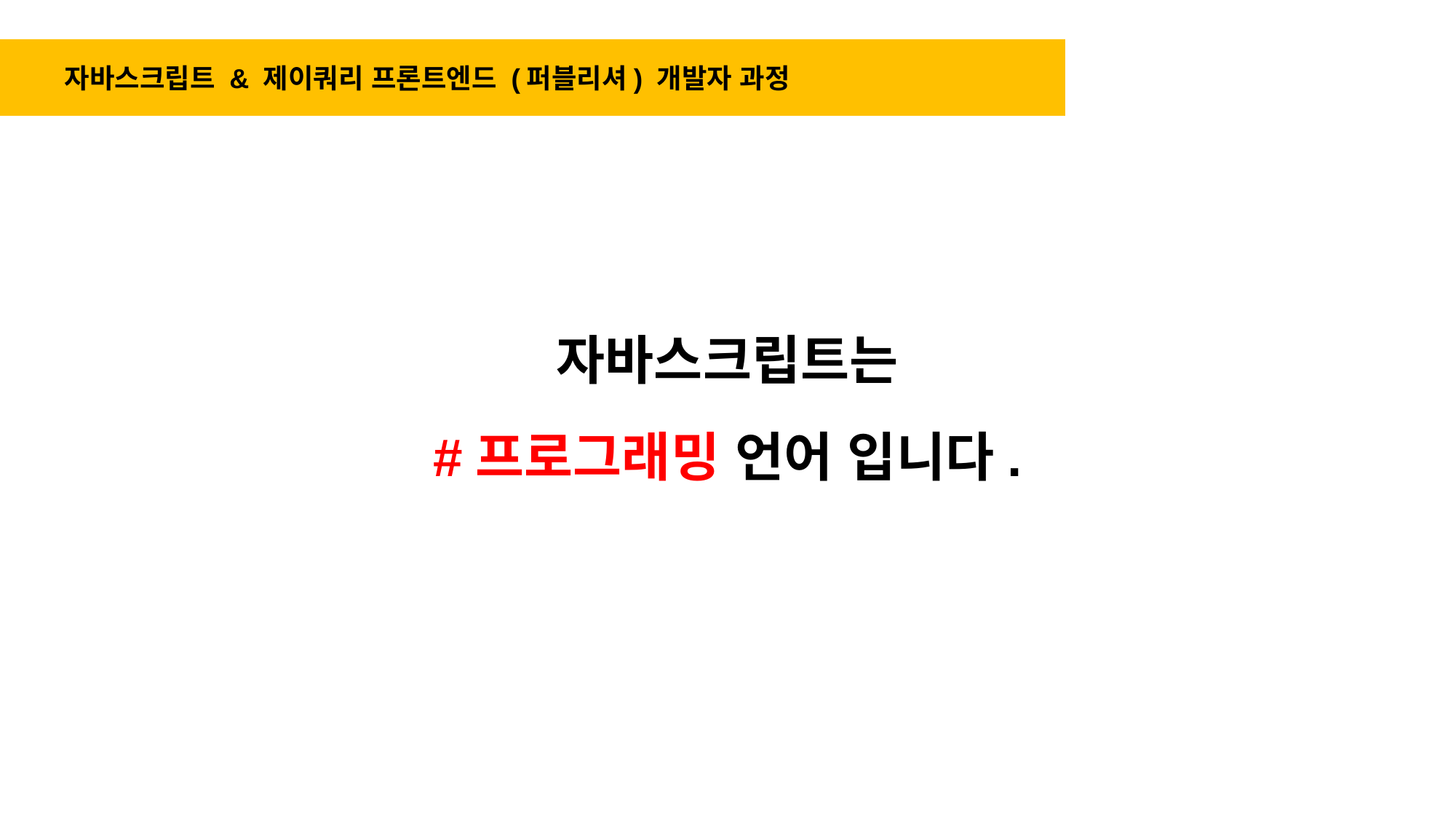

자바스크립트 & 제이쿼리 프론트엔드 (퍼블리셔) 개발자 과정
자바스크립트는

#프로그래밍 언어 입니다.